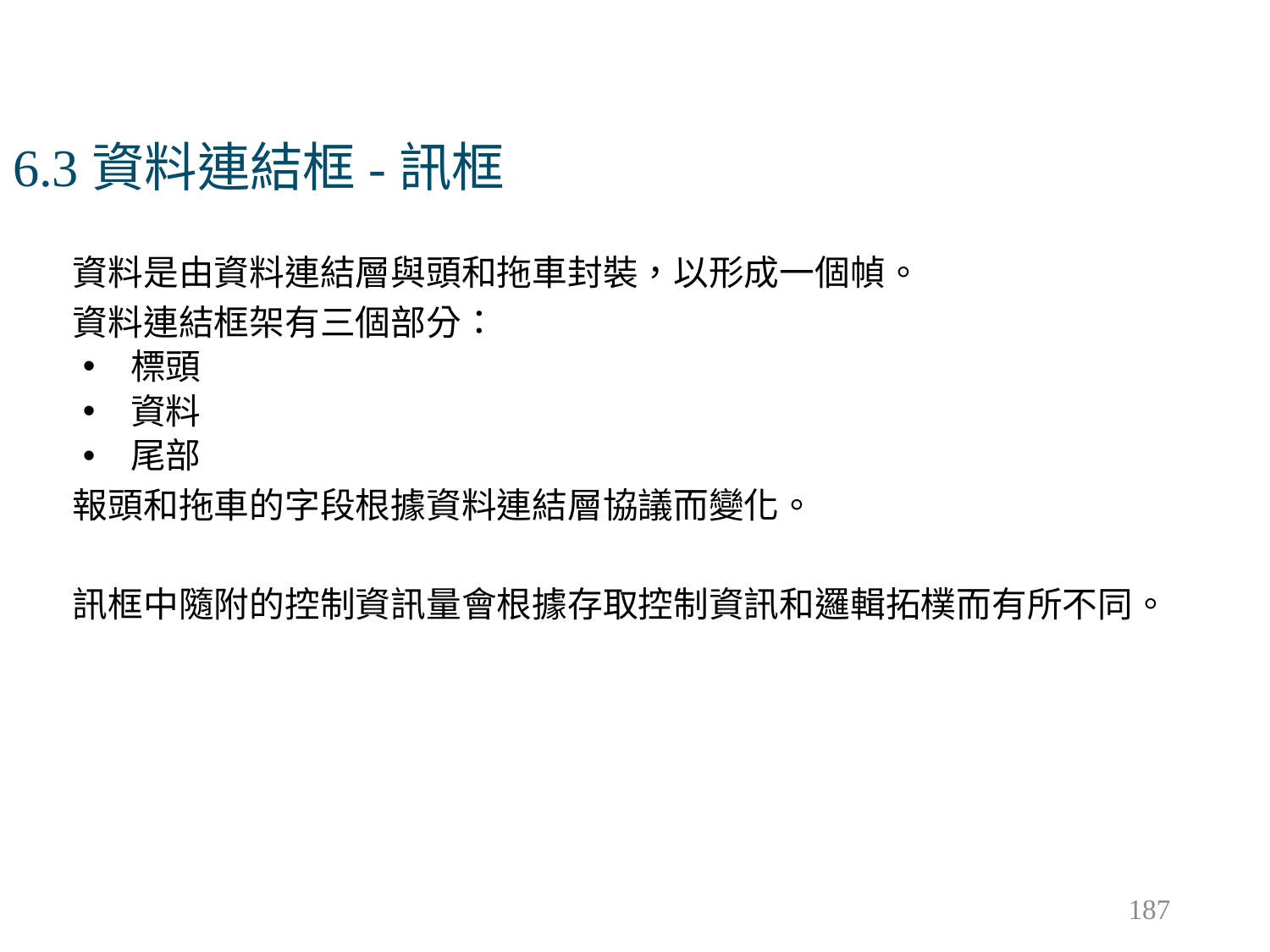

# 6.3資料連結框-訊框
資料是由資料連結層與頭和拖車封裝，以形成一個幀。
資料連結框架有三個部分：
標頭
資料
尾部
報頭和拖車的字段根據資料連結層協議而變化。

訊框中隨附的控制資訊量會根據存取控制資訊和邏輯拓樸而有所不同。
187